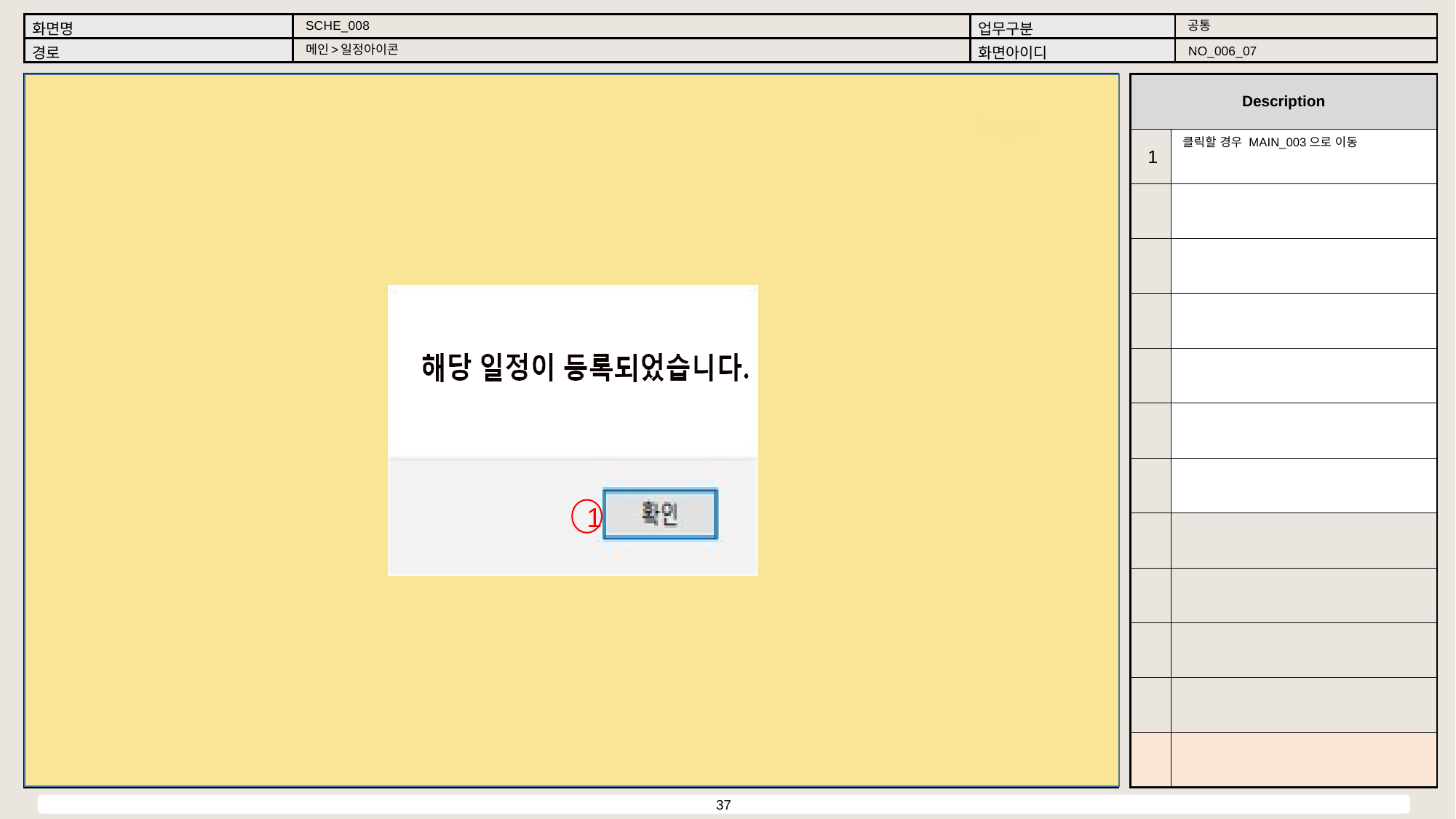

공통
SCHE_008
메인>일정아이콘
NO_006_07

클릭할 경우 MAIN_003으로 이동
1
1